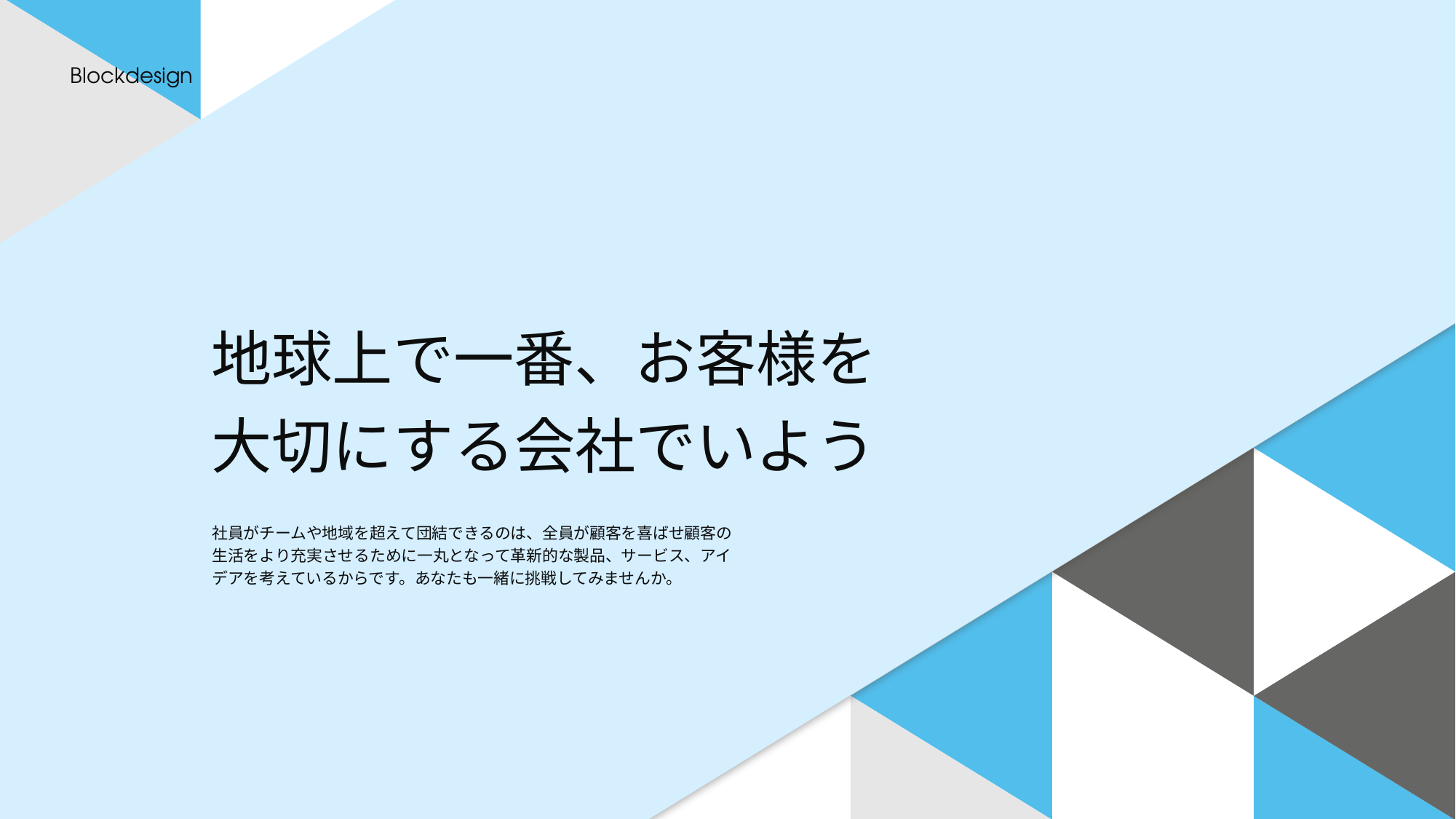

Blockdesign
地球上で一番、お客様を
大切にする会社でいよう

社員がチームや地域を超えて団結できるのは、全員が顧客を喜ばせ顧客の生活をより充実させるために一丸となって革新的な製品、サービス、アイデアを考えているからです。あなたも一緒に挑戦してみませんか。